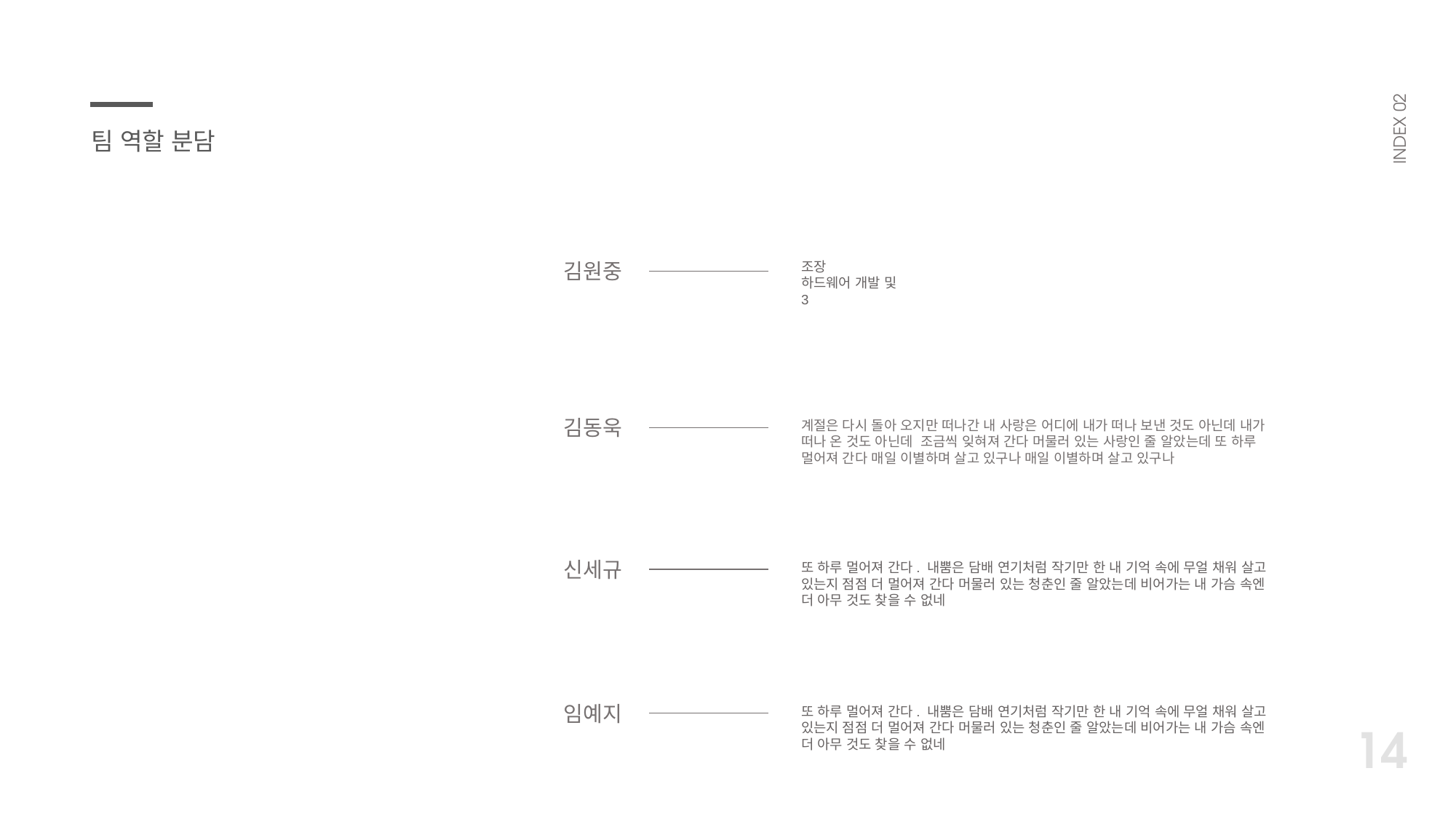

INDEX 02
팀 역할 분담
김원중
조장
하드웨어 개발 및
3
김동욱
계절은 다시 돌아 오지만 떠나간 내 사랑은 어디에 내가 떠나 보낸 것도 아닌데 내가 떠나 온 것도 아닌데  조금씩 잊혀져 간다 머물러 있는 사랑인 줄 알았는데 또 하루 멀어져 간다 매일 이별하며 살고 있구나 매일 이별하며 살고 있구나
신세규
또 하루 멀어져 간다. 내뿜은 담배 연기처럼 작기만 한 내 기억 속에 무얼 채워 살고 있는지 점점 더 멀어져 간다 머물러 있는 청춘인 줄 알았는데 비어가는 내 가슴 속엔 더 아무 것도 찾을 수 없네
임예지
또 하루 멀어져 간다. 내뿜은 담배 연기처럼 작기만 한 내 기억 속에 무얼 채워 살고 있는지 점점 더 멀어져 간다 머물러 있는 청춘인 줄 알았는데 비어가는 내 가슴 속엔 더 아무 것도 찾을 수 없네
14